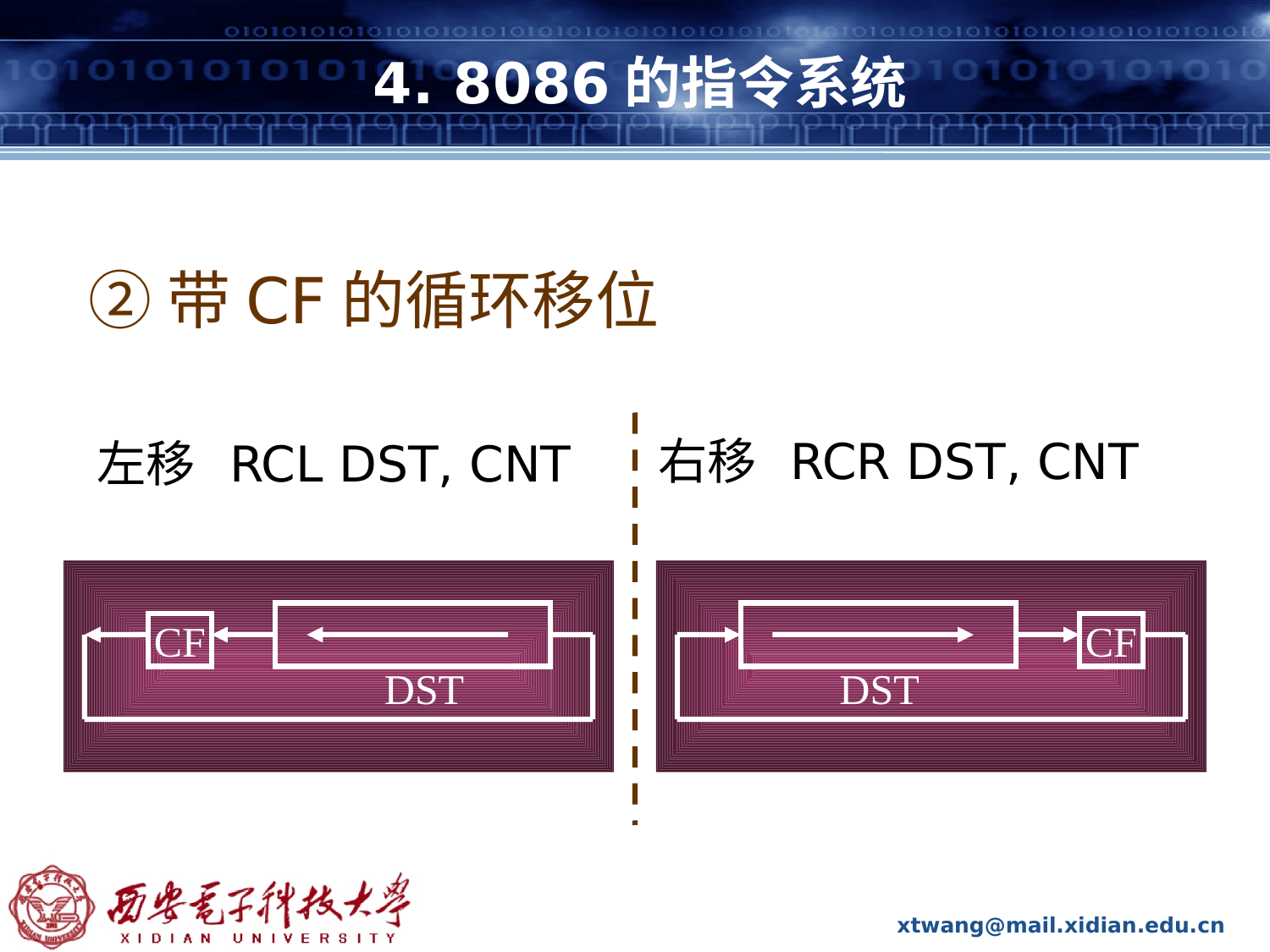

# 4. 8086的指令系统
②带CF的循环移位
左移  RCL DST, CNT

右移  RCR DST, CNT

CF
DST

CF
DST